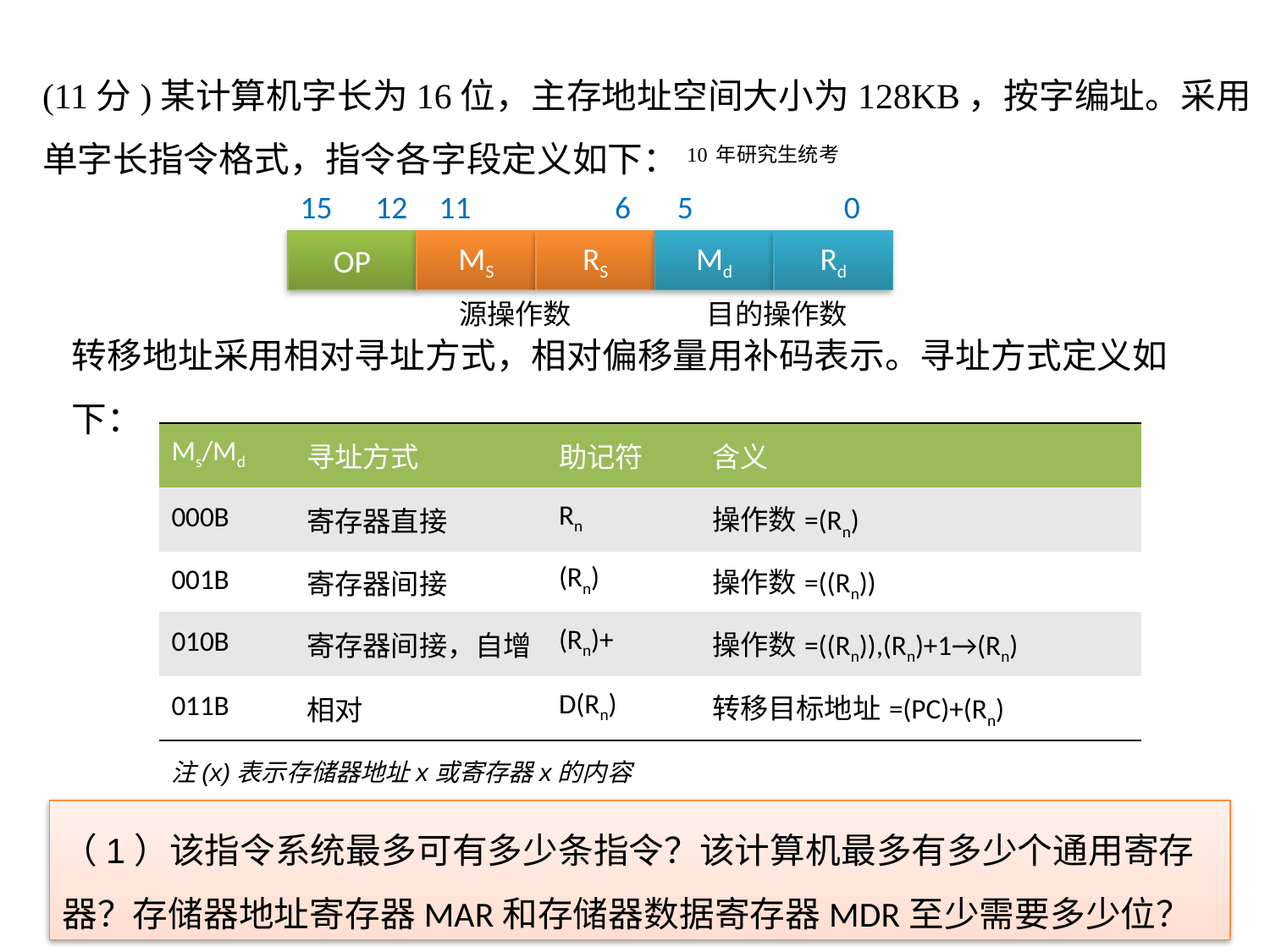

(11分)某计算机字长为16位，主存地址空间大小为128KB，按字编址。采用单字长指令格式，指令各字段定义如下：10年研究生统考
15      12
11                    6
5                     0
OP
MS
RS
Md
Rd
源操作数
目的操作数
转移地址采用相对寻址方式，相对偏移量用补码表示。寻址方式定义如下：
| Ms/Md | 寻址方式 | 助记符 | 含义 |
| --- | --- | --- | --- |
| 000B | 寄存器直接 | Rn | 操作数=(Rn) |
| 001B | 寄存器间接 | (Rn) | 操作数=((Rn)) |
| 010B | 寄存器间接，自增 | (Rn)+ | 操作数=((Rn)),(Rn)+1→(Rn) |
| 011B | 相对 | D(Rn) | 转移目标地址=(PC)+(Rn) |
注(x)表示存储器地址x或寄存器x的内容
（1）该指令系统最多可有多少条指令？该计算机最多有多少个通用寄存器？存储器地址寄存器MAR和存储器数据寄存器MDR至少需要多少位？